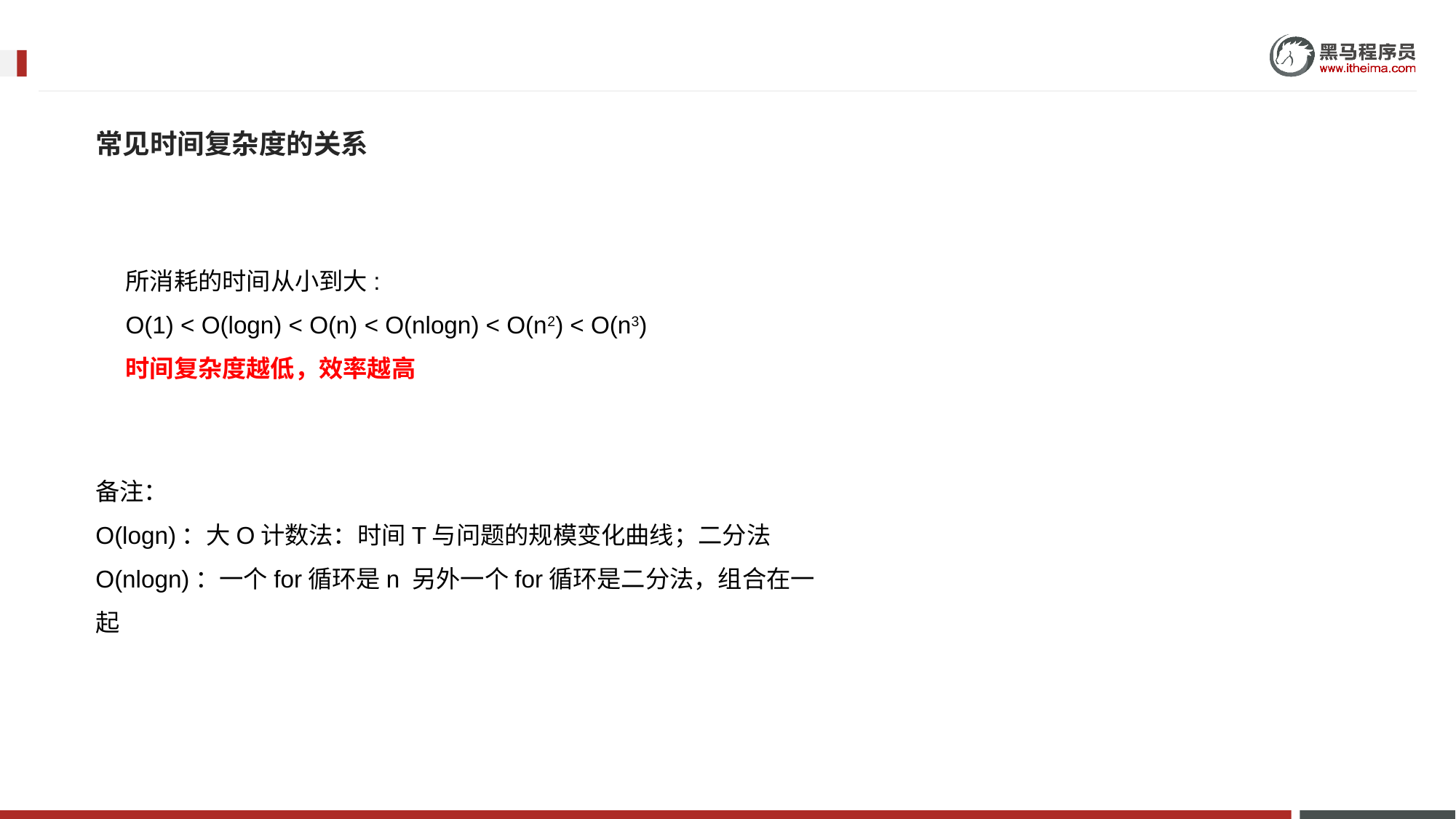

常见时间复杂度的关系
所消耗的时间从小到大:
O(1) < O(logn) < O(n) < O(nlogn) < O(n2) < O(n3)
时间复杂度越低，效率越高
备注：
O(logn)：大O计数法：时间T与问题的规模变化曲线；二分法
O(nlogn)：一个for循环是n 另外一个for循环是二分法，组合在一起